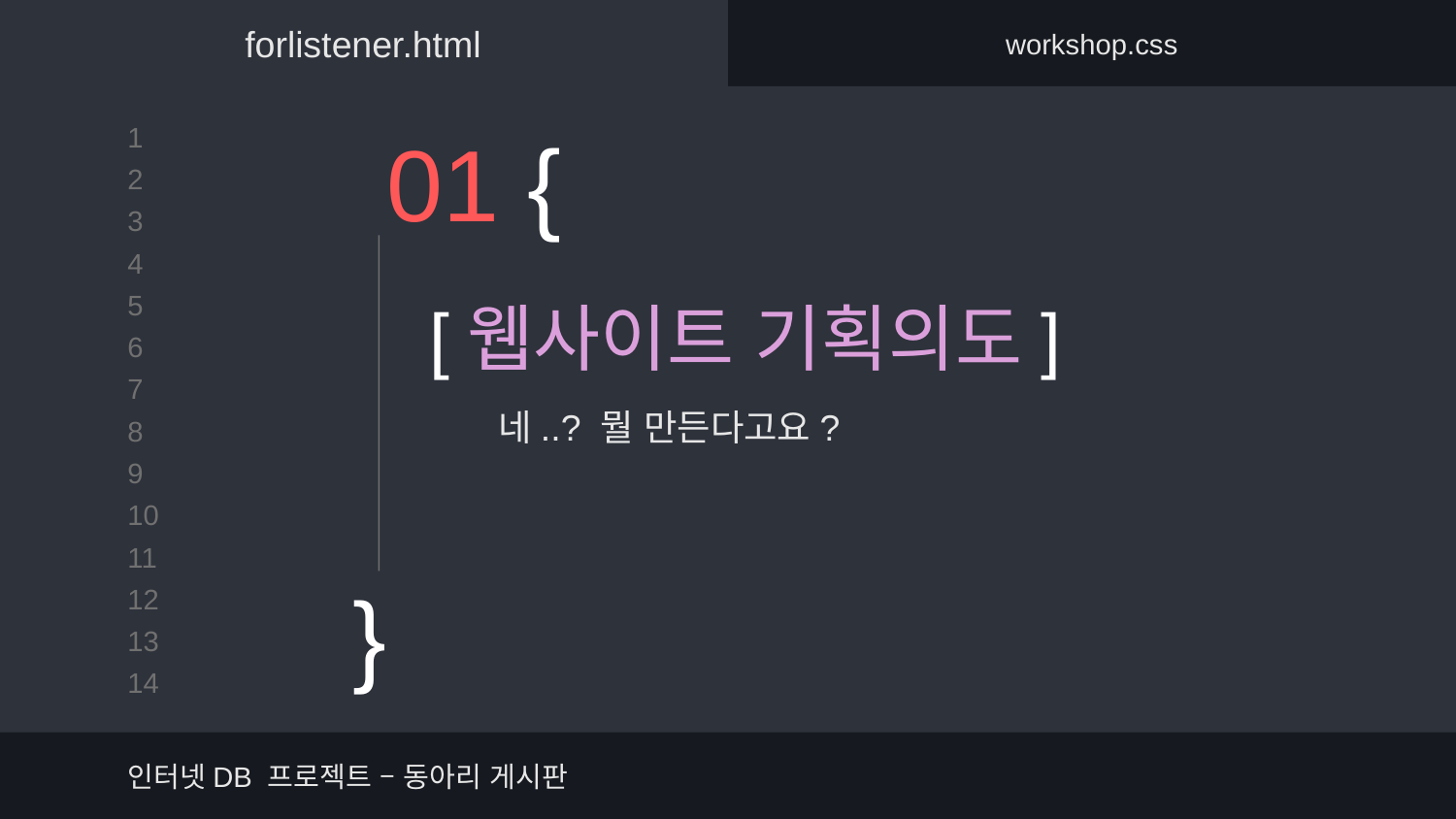

forlistener.html
workshop.css
# 01 {
[웹사이트 기획의도]
네..? 뭘 만든다고요?
}
인터넷DB 프로젝트 – 동아리 게시판